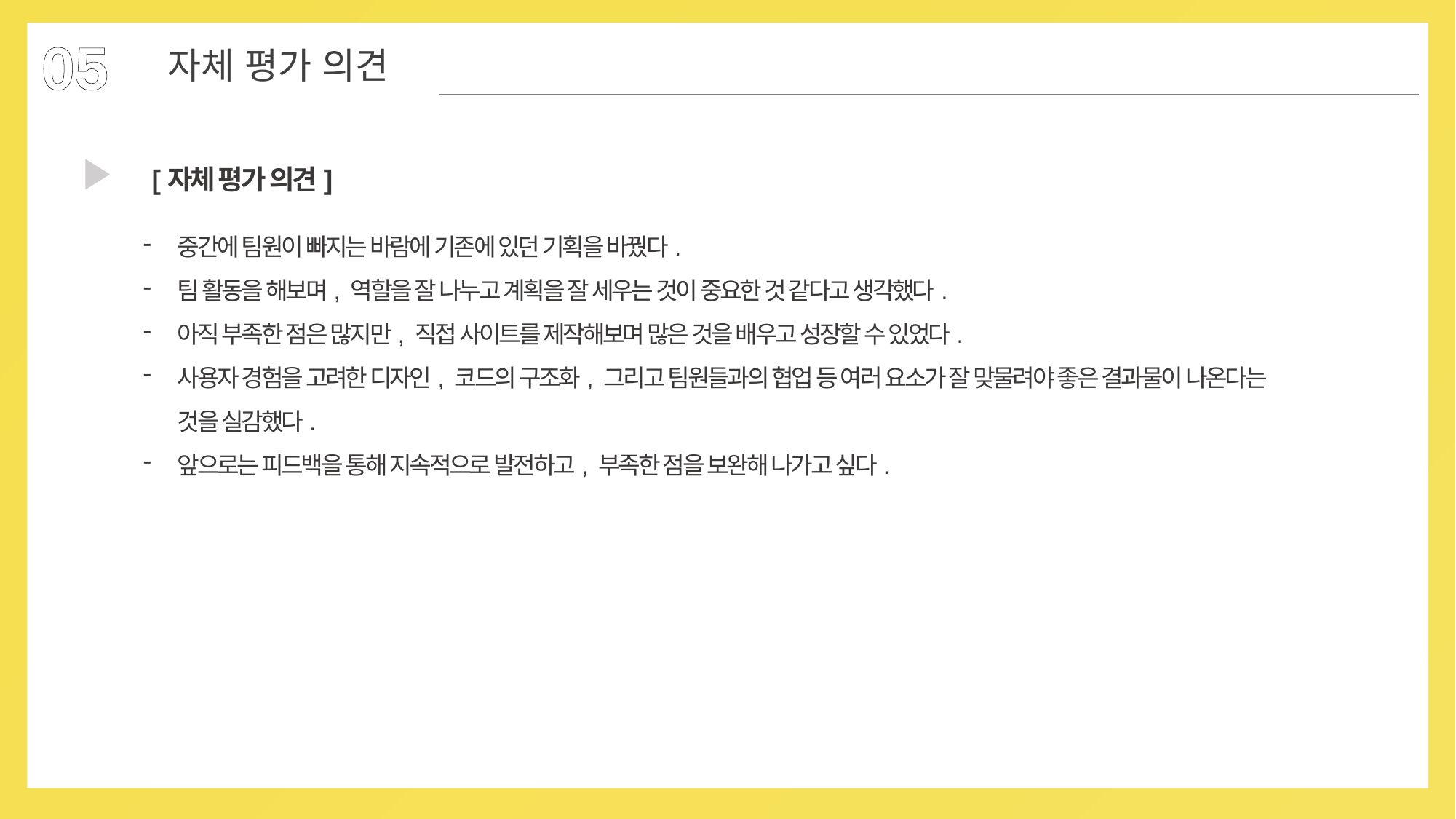

05
자체 평가 의견
▶
[자체 평가 의견]
중간에 팀원이 빠지는 바람에 기존에 있던 기획을 바꿨다.
팀 활동을 해보며, 역할을 잘 나누고 계획을 잘 세우는 것이 중요한 것 같다고 생각했다.
아직 부족한 점은 많지만, 직접 사이트를 제작해보며 많은 것을 배우고 성장할 수 있었다.
사용자 경험을 고려한 디자인, 코드의 구조화, 그리고 팀원들과의 협업 등 여러 요소가 잘 맞물려야 좋은 결과물이 나온다는 것을 실감했다.
앞으로는 피드백을 통해 지속적으로 발전하고, 부족한 점을 보완해 나가고 싶다.